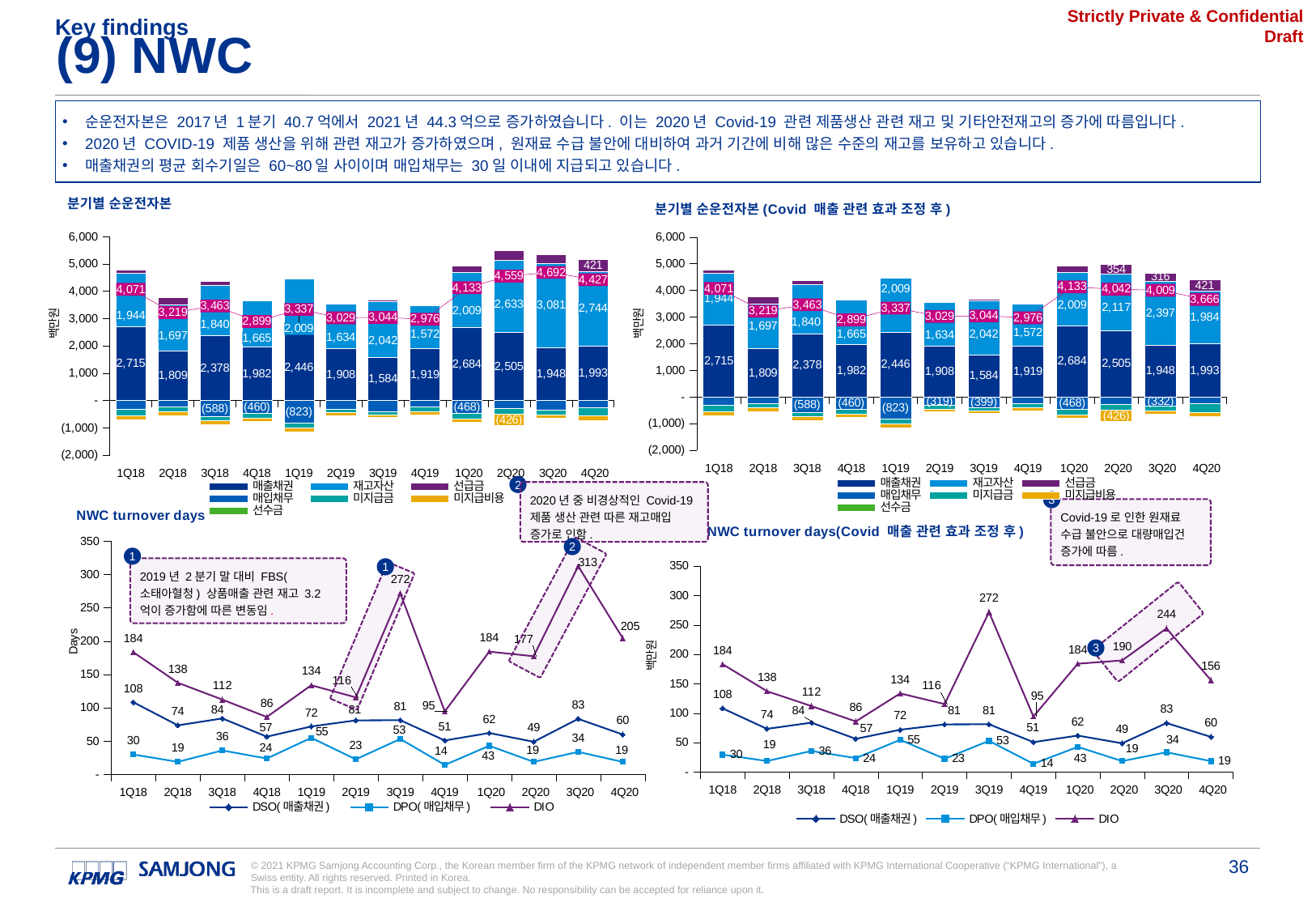

Key findings
(9) NWC
순운전자본은 2017년 1분기 40.7억에서 2021년 44.3억으로 증가하였습니다. 이는 2020년 Covid-19 관련 제품생산 관련 재고 및 기타안전재고의 증가에 따름입니다.
2020년 COVID-19 제품 생산을 위해 관련 재고가 증가하였으며, 원재료 수급 불안에 대비하여 과거 기간에 비해 많은 수준의 재고를 보유하고 있습니다.
매출채권의 평균 회수기일은 60~80일 사이이며 매입채무는 30일 이내에 지급되고 있습니다.

### Chart: 분기별 순운전자본

| Category | 매출채권 | 재고자산 | 선급금 | 매입채무 | 미지급금 | 미지급비용 | 선수금 | NWC |
|---|---|---|---|---|---|---|---|---|
| 1Q18 | 2715341776.0 | 1943939370.0 | 111318269.0 | -315112160.0 | -242503388.0 | -138382911.0 | -3366000.0 | 4071234956.0 |
| 2Q18 | 1809150822.0 | 1696841154.0 | 274195284.0 | -231594486.0 | -173619550.0 | -148330928.0 | -7351754.0 | 3219290542.0 |
| 3Q18 | 2377800163.0 | 1839650687.0 | 160188671.0 | -587639552.0 | -150672631.0 | -146538943.0 | -29428584.0 | 3463359811.0 |
| 4Q18 | 1981506288.0 | 1664764760.0 | 6963000.0 | -460186198.0 | -182848069.0 | -108569625.0 | -2790794.0 | 2898839362.0 |
| 1Q19 | 2446122059.0 | 2008618273.0 | 24530603.0 | -822867566.0 | -178004716.0 | -140658811.0 | -531911.0 | 3337207931.0 |
| 2Q19 | 1908228643.0 | 1634422449.270169 | 39629207.0 | -319326867.0 | -127272347.0 | -104945391.0 | -1390943.0 | 3029344751.2701693 |
| 3Q19 | 1584457935.0 | 2042078426.270169 | 61266951.0 | -398686537.0 | -114414341.0 | -108213724.0 | -22026453.0 | 3044462257.2701693 |
| 4Q19 | 1919481411.0 | 1572299134.0 | 18405956.0 | -234817034.0 | -166089456.0 | -132555428.0 | -531911.0 | 2976192672.0 |
|  1Q20 | 2683608953.0 | 2009300971.0 | 228347133.0 | -467554113.0 | -194503344.0 | -122608913.0 | -3508930.0 | 4133081757.0 |
|  2Q20 | 2505098746.0 | 2633456356.0 | 353676902.0 | -277892040.0 | -216695888.0 | -426148335.0 | -12750983.0 | 4558744758.0 |
|  3Q20 | 1948461597.0 | 3080690334.0 | 316107349.0 | -332278804.0 | -186341646.0 | -128243047.0 | -6018766.0 | 4692377017.0 |
|  4Q20 | 1993308398.0 | 2743779343.0 | 421037062.0 | -250305677.0 | -315496093.0 | -157094987.0 | -8669181.0 | 4426558865.0 |

### Chart: 분기별 순운전자본(Covid 매출 관련 효과 조정 후)

| Category | 매출채권 | 재고자산 | 선급금 | 매입채무 | 미지급금 | 미지급비용 | 선수금 | NWC |
|---|---|---|---|---|---|---|---|---|
| 1Q18 | 2715341776.0 | 1943939370.0 | 111318269.0 | -315112160.0 | -242503388.0 | -138382911.0 | -3366000.0 | 4071234956.0 |
| 2Q18 | 1809150822.0 | 1696841154.0 | 274195284.0 | -231594486.0 | -173619550.0 | -148330928.0 | -7351754.0 | 3219290542.0 |
| 3Q18 | 2377800163.0 | 1839650687.0 | 160188671.0 | -587639552.0 | -150672631.0 | -146538943.0 | -29428584.0 | 3463359811.0 |
| 4Q18 | 1981506288.0 | 1664764760.0 | 6963000.0 | -460186198.0 | -182848069.0 | -108569625.0 | -2790794.0 | 2898839362.0 |
| 1Q19 | 2446122059.0 | 2008618273.0 | 24530603.0 | -822867566.0 | -178004716.0 | -140658811.0 | -531911.0 | 3337207931.0 |
| 2Q19 | 1908228643.0 | 1634422449.270169 | 39629207.0 | -319326867.0 | -127272347.0 | -104945391.0 | -1390943.0 | 3029344751.2701693 |
| 3Q19 | 1584457935.0 | 2042078426.270169 | 61266951.0 | -398686537.0 | -114414341.0 | -108213724.0 | -22026453.0 | 3044462257.2701693 |
| 4Q19 | 1919481411.0 | 1572299134.0 | 18405956.0 | -234817034.0 | -166089456.0 | -132555428.0 | -531911.0 | 2976192672.0 |
|  1Q20 | 2683608953.0 | 2009300971.0 | 228347133.0 | -467554113.0 | -194503344.0 | -122608913.0 | -3508930.0 | 4133081757.0 |
|  2Q20 | 2505098746.0 | 2117051573.0 | 353676902.0 | -277892040.0 | -216695888.0 | -426148335.0 | -12750983.0 | 4042339975.0 |
|  3Q20 | 1948461597.0 | 2397239452.0 | 316107349.0 | -332278804.0 | -186341646.0 | -128243047.0 | -6018766.0 | 4008926135.0 |
|  4Q20 | 1993308398.0 | 1983579988.0 | 421037062.0 | -250305677.0 | -315496093.0 | -157094987.0 | -8669181.0 | 3666359510.0 |

### Chart: NWC turnover days

| Category | DSO(매출채권) | DPO(매입채무) | DIO |
|---|---|---|---|
| 1Q18 | 108.40339312513159 | 29.745849351313257 | 183.50332036728383 |
| 2Q18 | 73.55702914087665 | 18.779079481561745 | 137.5901276792529 |
| 3Q18 | 83.98783520231633 | 35.860202551031165 | 112.26311441161066 |
| 4Q18 | 56.561066946401915 | 23.800343457288754 | 86.09987269455415 |
| 1Q19 | 71.95316774947676 | 54.83622953739384 | 133.855139298602 |
| 2Q19 | 81.0538701166112 | 22.601080000681822 | 115.6799391103706 |
| 3Q19 | 81.3565154505415 | 53.107683517035916 | 272.0183520501544 |
| 4Q19 | 50.90685082421502 | 14.118323070167387 | 94.53414328006718 |
|  1Q20 | 62.07361832030372 | 42.884950932589206 | 184.29689987592698 |
|  2Q20 | 48.97196584792884 | 18.72951712335469 | 177.49110738583676 |
|  3Q20 | 83.34219679271945 | 33.72348245768416 | 312.6639592581601 |
|  4Q20 | 59.84170091723148 | 18.672203338546446 | 204.67936014331534 |
Source: KPMG Analysis
Source: KPMG Analysis
Source: 회사제공자료
2
2020년 중 비경상적인 Covid-19 제품 생산 관련 따른 재고매입 증가로 인함.
Source: 회사제공자료
3
Covid-19로 인한 원재료 수급 불안으로 대량매입건 증가에 따름.

### Chart: NWC turnover days(Covid 매출 관련 효과 조정 후)

| Category | DSO(매출채권) | DPO(매입채무) | DIO |
|---|---|---|---|
| 1Q18 | 108.40339312513159 | 29.745849351313257 | 183.50332036728383 |
| 2Q18 | 73.55702914087665 | 18.779079481561745 | 137.5901276792529 |
| 3Q18 | 83.98783520231633 | 35.860202551031165 | 112.26311441161066 |
| 4Q18 | 56.561066946401915 | 23.800343457288754 | 86.09987269455415 |
| 1Q19 | 71.95316774947676 | 54.83622953739384 | 133.855139298602 |
| 2Q19 | 81.0538701166112 | 22.601080000681822 | 115.6799391103706 |
| 3Q19 | 81.3565154505415 | 53.107683517035916 | 272.0183520501544 |
| 4Q19 | 50.90685082421502 | 14.118323070167387 | 94.53414328006718 |
|  1Q20 | 62.07361832030372 | 42.884950932589206 | 184.29689987592698 |
|  2Q20 | 48.97196584792884 | 18.72951712335469 | 189.86694267047102 |
|  3Q20 | 83.34219679271945 | 33.72348245768416 | 244.37090922476946 |
|  4Q20 | 59.84170091723148 | 18.672203338546446 | 156.25883956616534 |
3
2
1
2019년 2분기 말 대비 FBS(소태아혈청) 상품매출 관련 재고 3.2억이 증가함에 따른 변동임.
1